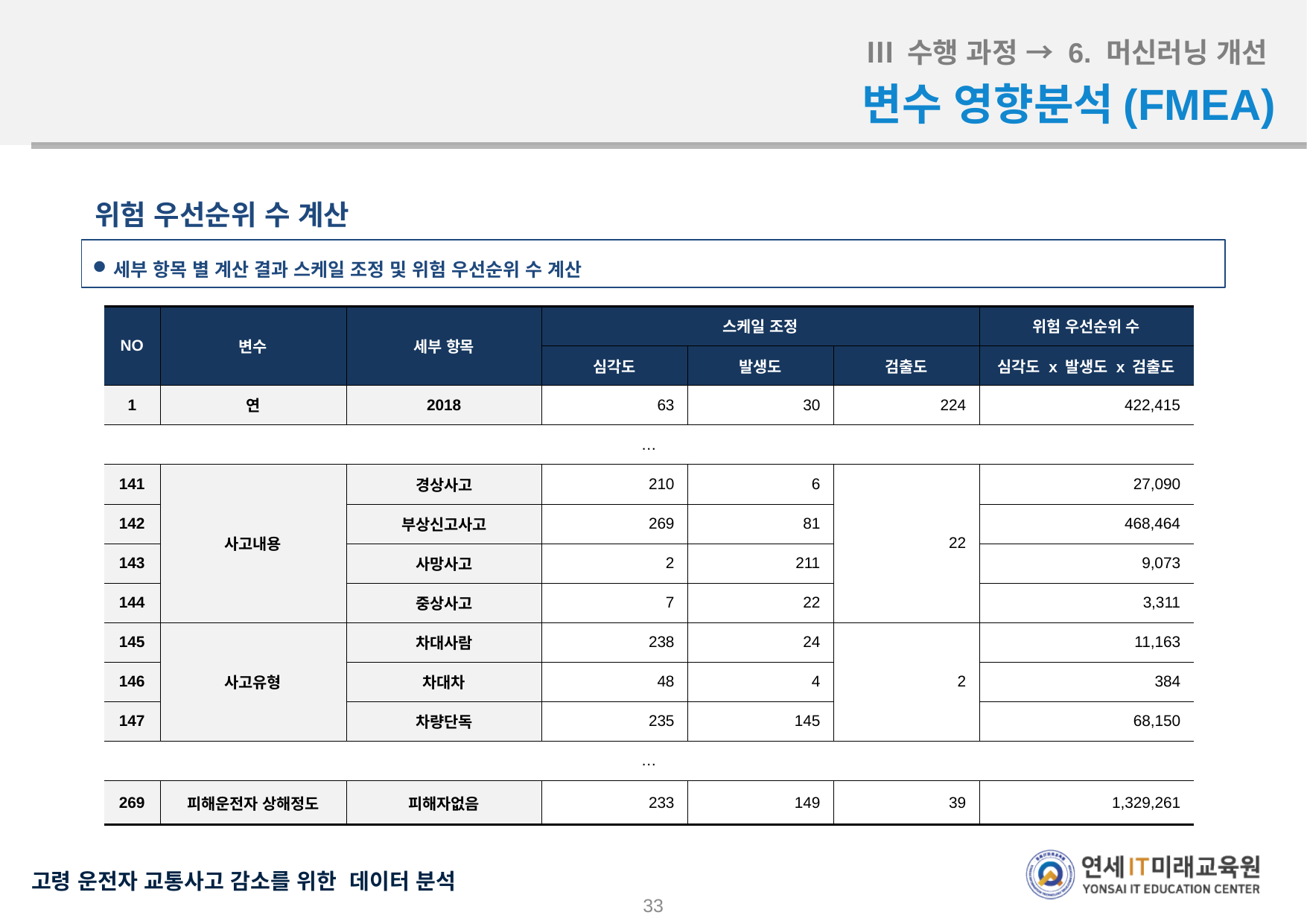

Ⅲ 수행 과정 → 6. 머신러닝 개선
변수 영향분석(FMEA)
위험 우선순위 수 계산

세부 항목 별 계산 결과 스케일 조정 및 위험 우선순위 수 계산
| NO | 변수 | 세부 항목 | 스케일 조정 |  |  | 위험 우선순위 수 |
| --- | --- | --- | --- | --- | --- | --- |
|  |  |  | 심각도 | 발생도 | 검출도 | 심각도 x 발생도 x 검출도 |
| 1 | 연 | 2018 | 63 | 30 | 224 | 422,415 |
| … |  |  |  |  |  |  |
| 141 | 사고내용 | 경상사고 | 210 | 6 | 22 | 27,090 |
| 142 |  | 부상신고사고 | 269 | 81 |  | 468,464 |
| 143 |  | 사망사고 | 2 | 211 |  | 9,073 |
| 144 |  | 중상사고 | 7 | 22 |  | 3,311 |
| 145 | 사고유형 | 차대사람 | 238 | 24 | 2 | 11,163 |
| 146 |  | 차대차 | 48 | 4 |  | 384 |
| 147 |  | 차량단독 | 235 | 145 |  | 68,150 |
| … |  |  |  |  |  |  |
| 269 | 피해운전자 상해정도 | 피해자없음 | 233 | 149 | 39 | 1,329,261 |
33